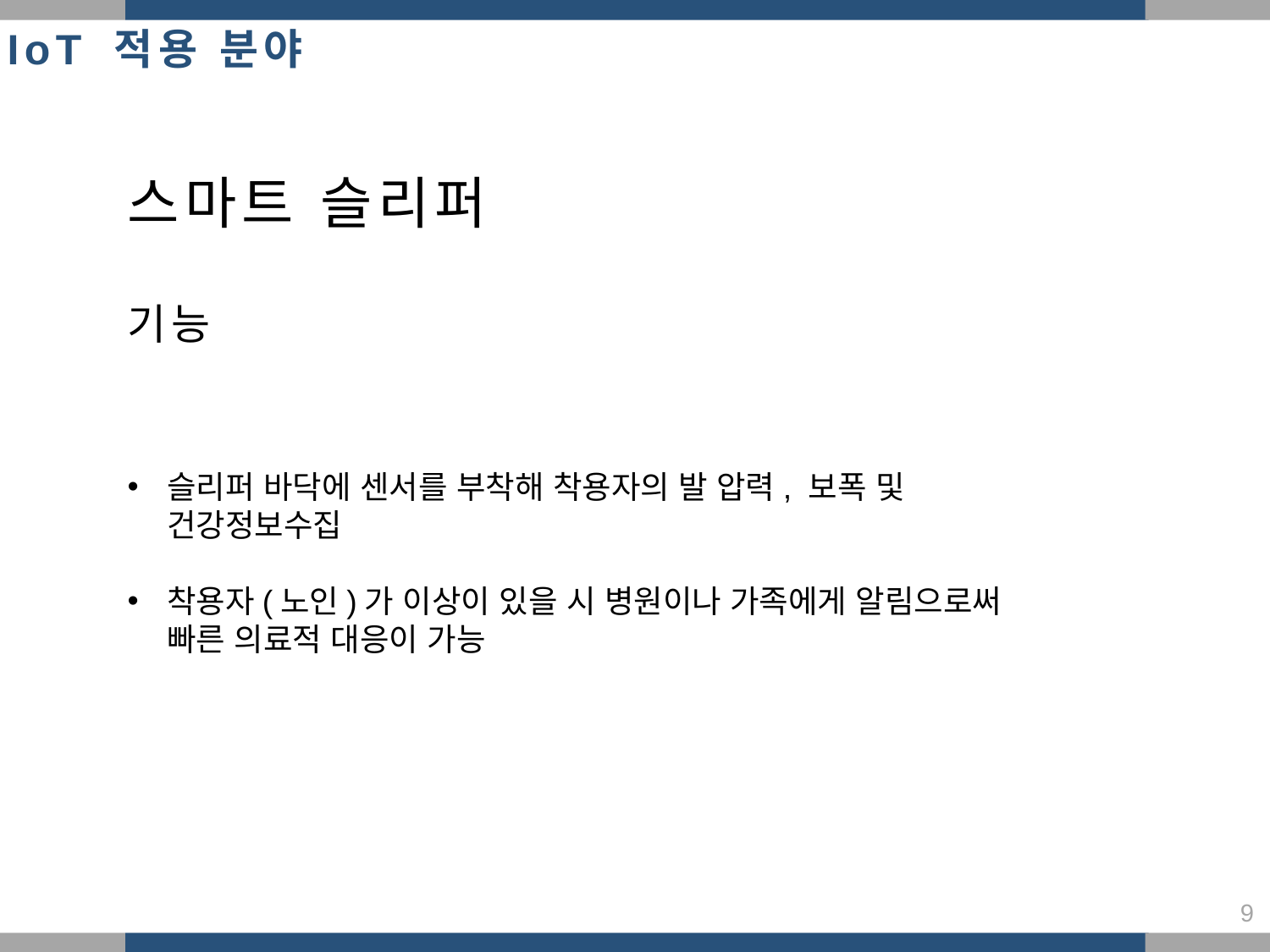

IoT 적용 분야
스마트 슬리퍼
기능
슬리퍼 바닥에 센서를 부착해 착용자의 발 압력, 보폭 및 건강정보수집

착용자(노인)가 이상이 있을 시 병원이나 가족에게 알림으로써 빠른 의료적 대응이 가능
9